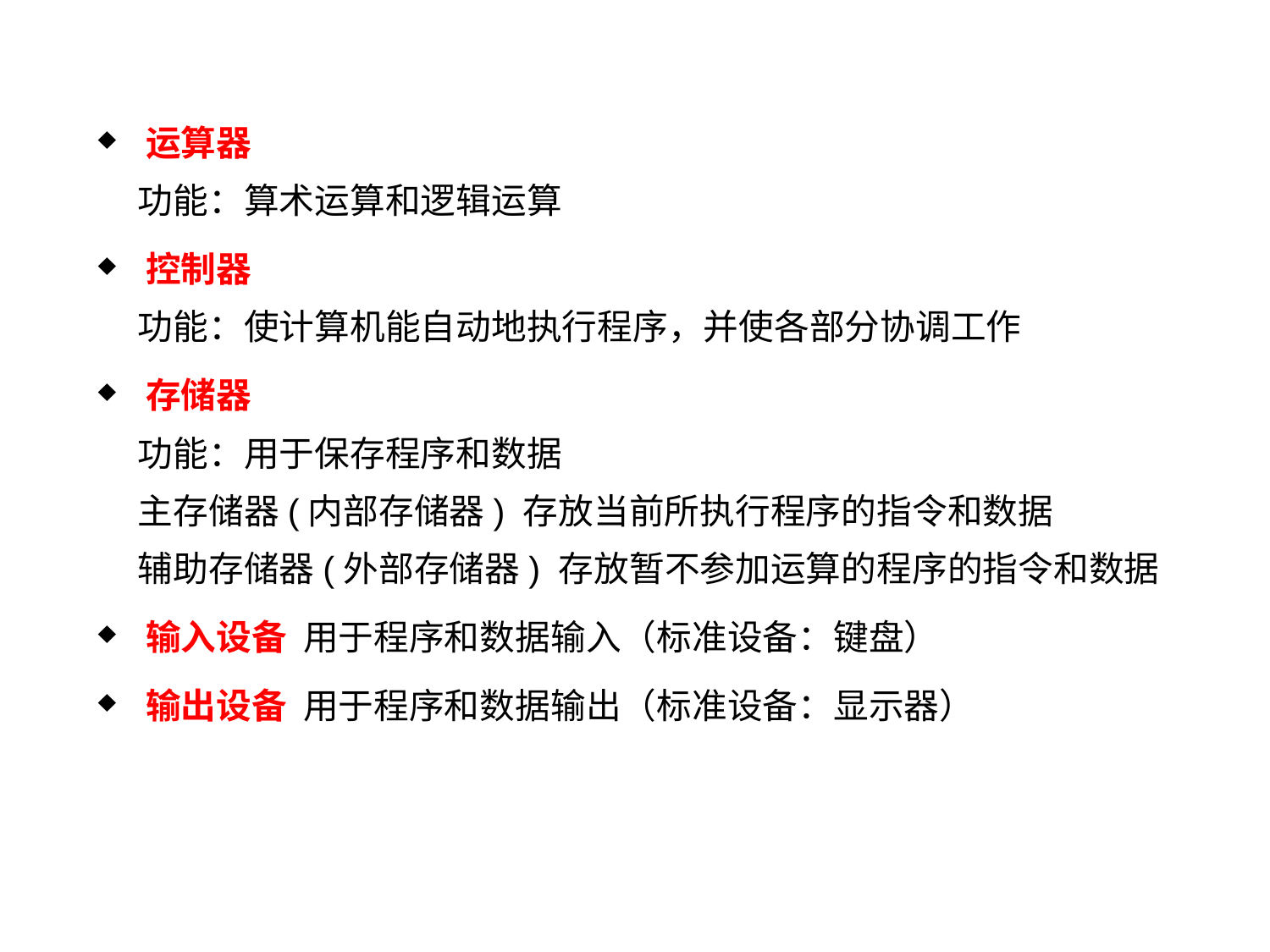

运算器
    功能：算术运算和逻辑运算
控制器
    功能：使计算机能自动地执行程序，并使各部分协调工作
存储器
    功能：用于保存程序和数据
    主存储器(内部存储器) 存放当前所执行程序的指令和数据
    辅助存储器(外部存储器) 存放暂不参加运算的程序的指令和数据
输入设备  用于程序和数据输入（标准设备：键盘）
输出设备  用于程序和数据输出（标准设备：显示器）